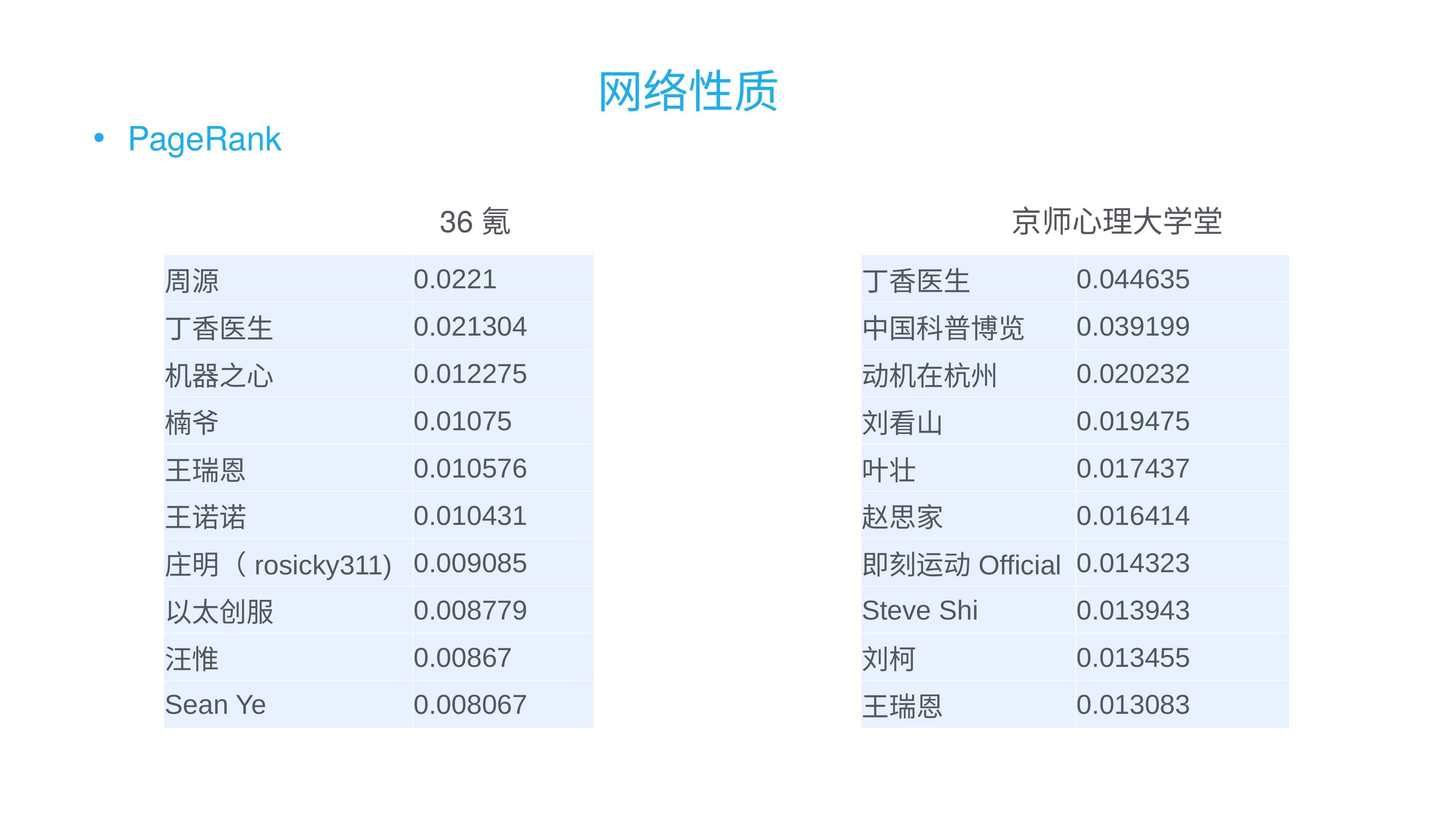

网络性质
PageRank
36氪
京师心理大学堂
| 周源 | 0.0221 |
| --- | --- |
| 丁香医生 | 0.021304 |
| 机器之心 | 0.012275 |
| 楠爷 | 0.01075 |
| 王瑞恩 | 0.010576 |
| 王诺诺 | 0.010431 |
| 庄明（rosicky311) | 0.009085 |
| 以太创服 | 0.008779 |
| 汪惟 | 0.00867 |
| Sean Ye | 0.008067 |
| 丁香医生 | 0.044635 |
| --- | --- |
| 中国科普博览 | 0.039199 |
| 动机在杭州 | 0.020232 |
| 刘看山 | 0.019475 |
| 叶壮 | 0.017437 |
| 赵思家 | 0.016414 |
| 即刻运动Official | 0.014323 |
| Steve Shi | 0.013943 |
| 刘柯 | 0.013455 |
| 王瑞恩 | 0.013083 |